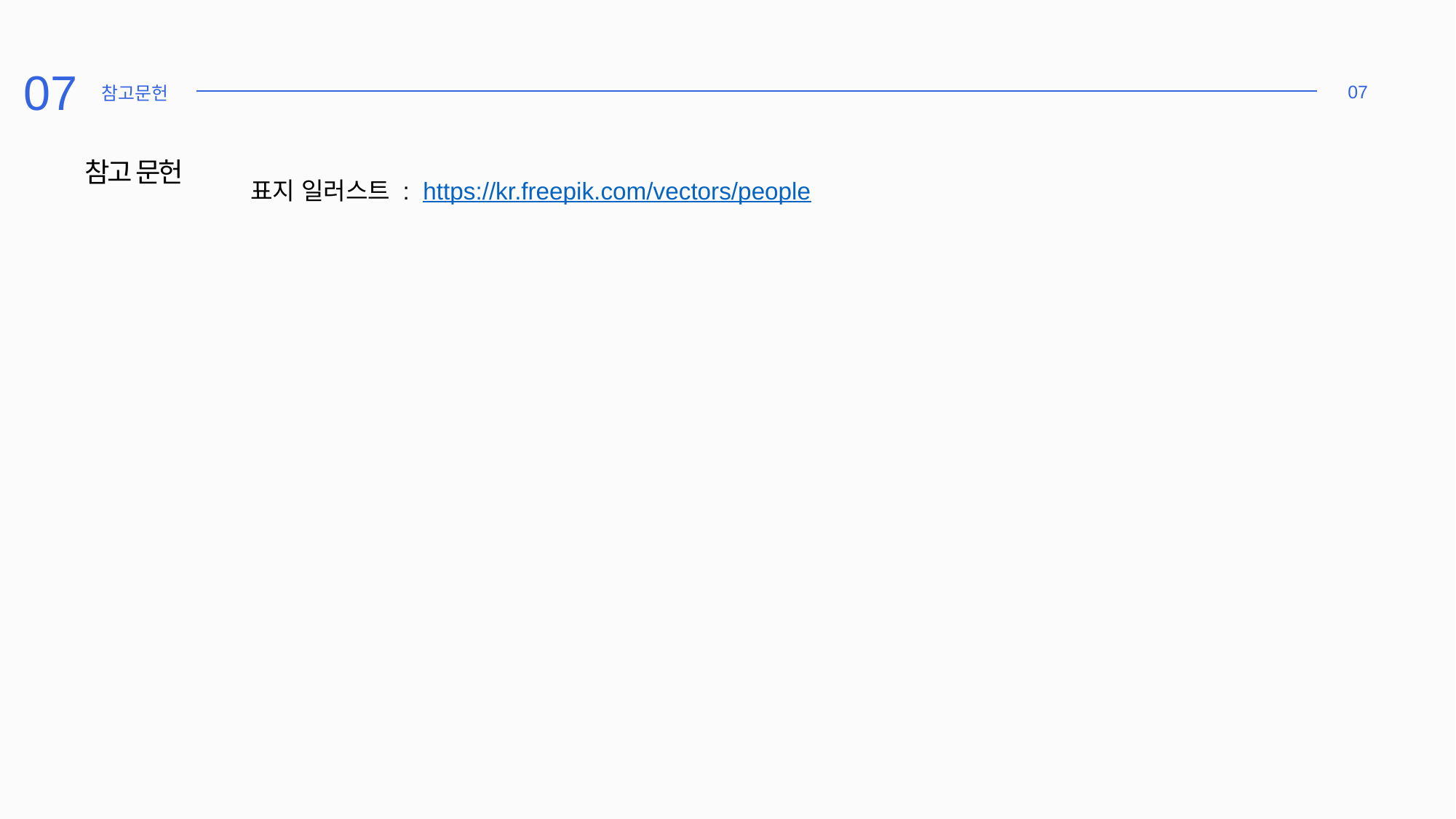

07
07
참고문헌
참고 문헌

표지 일러스트 :  https://kr.freepik.com/vectors/people